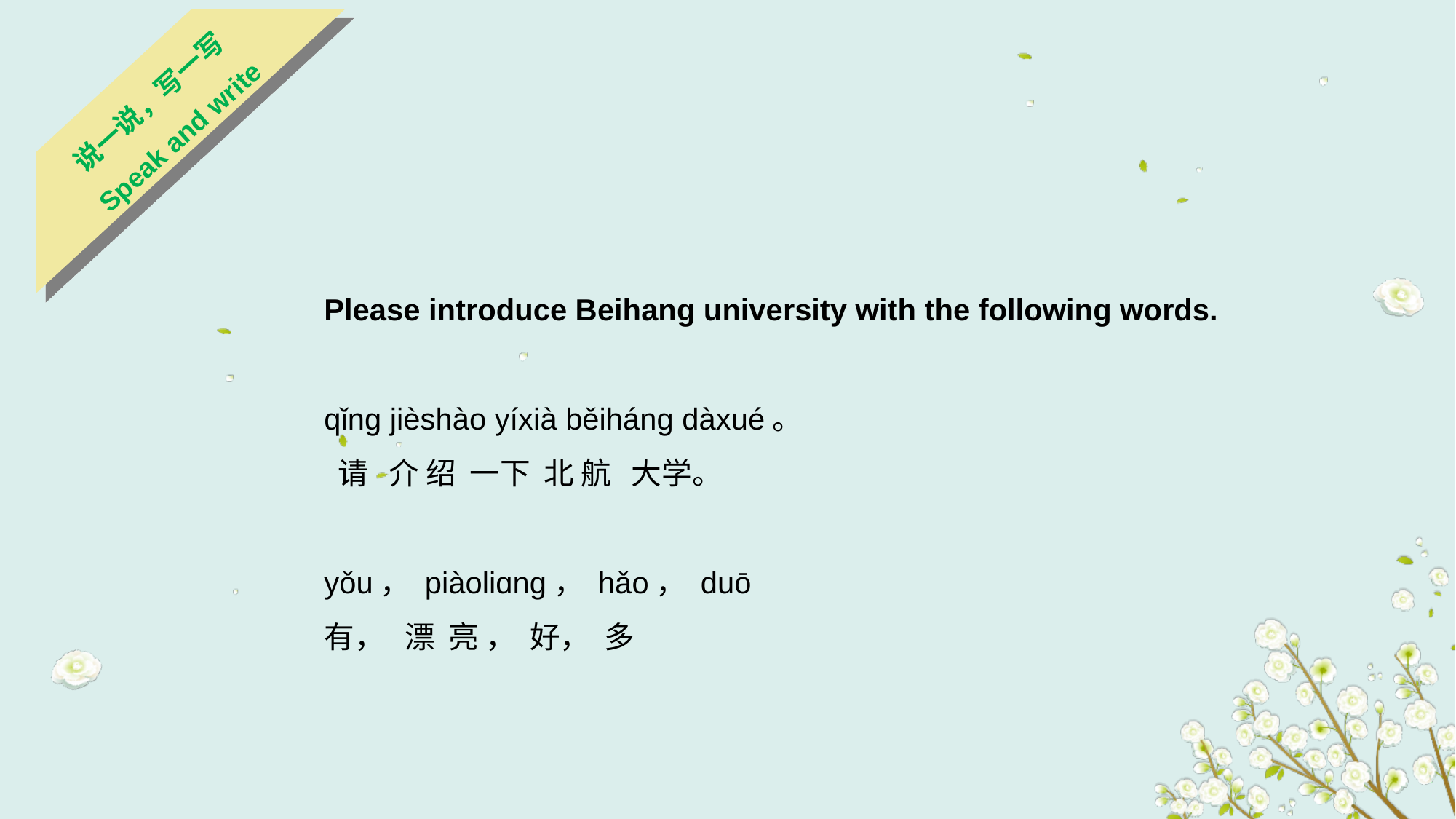

说一说，写一写
Speak and write
Please introduce Beihang university with the following words.

qǐnɡ jièshào yíxià běihánɡ dàxué。
 请   介 绍  一下  北 航   大学。

yǒu， piàoliɑnɡ， hǎo， duō
有，   漂  亮 ，  好，  多